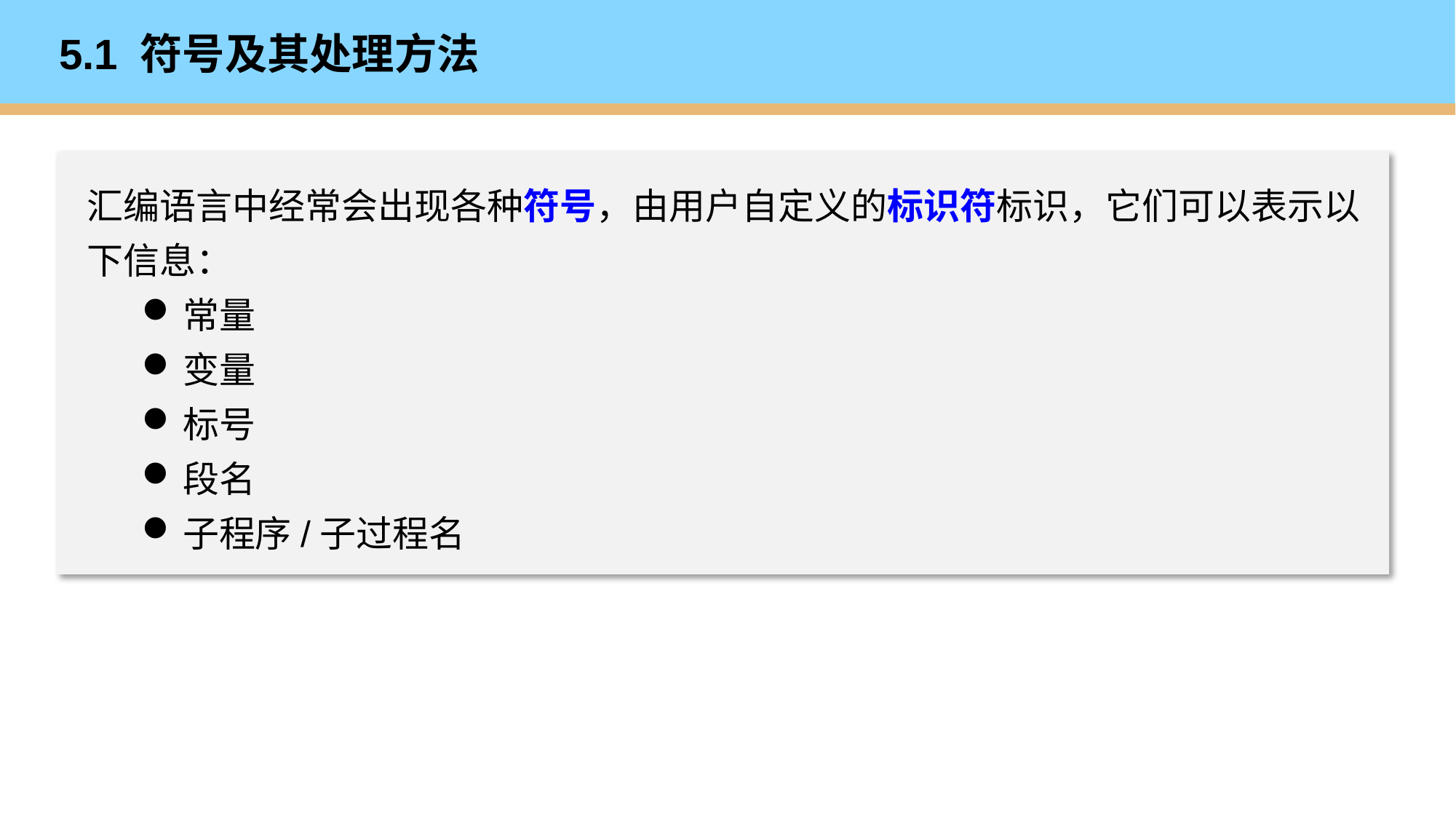

# 5.1 符号及其处理方法
汇编语言中经常会出现各种符号，由用户自定义的标识符标识，它们可以表示以下信息：
常量
变量
标号
段名
子程序/子过程名
136